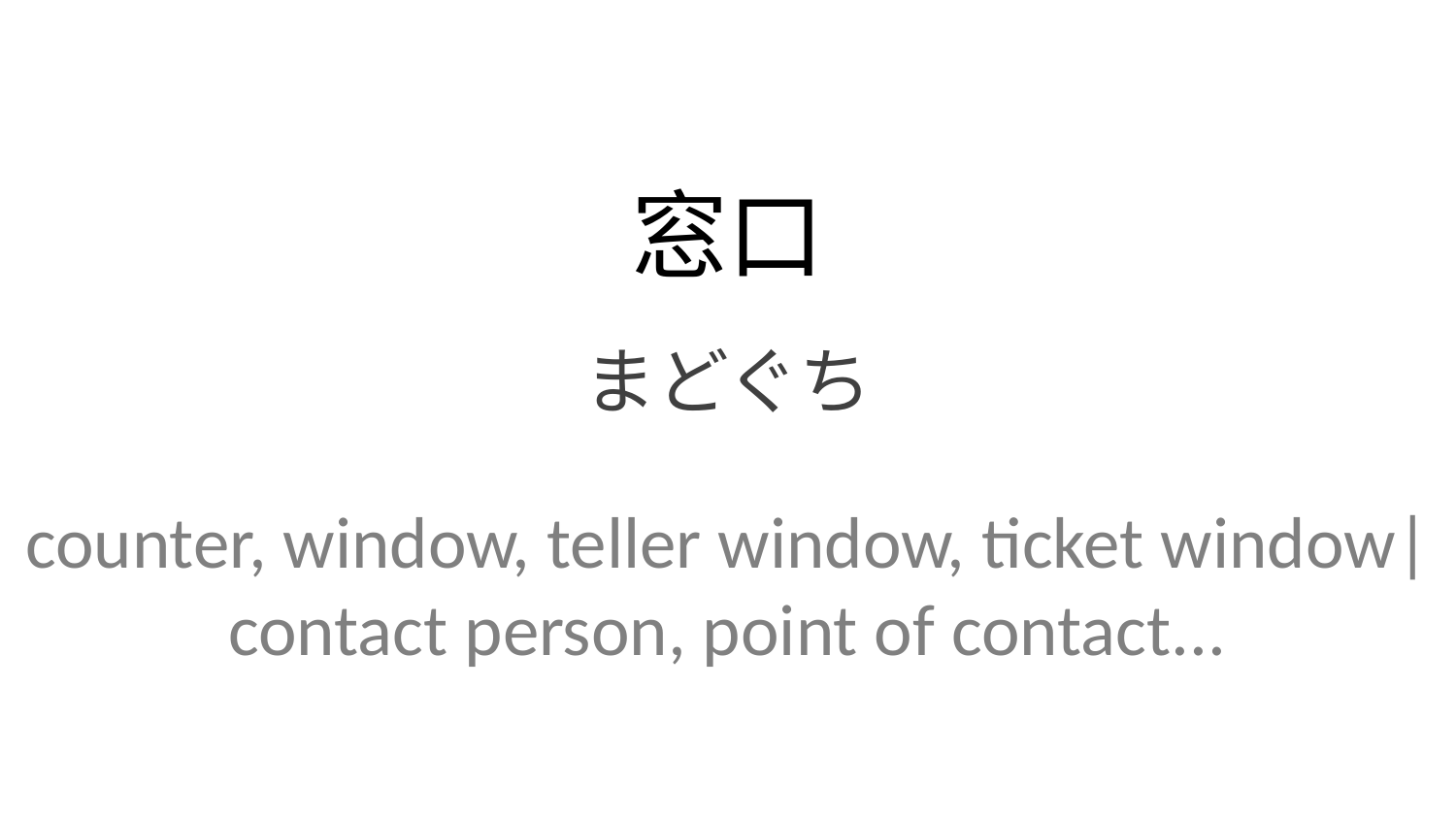

窓口

まどぐち
counter, window, teller window, ticket window| contact person, point of contact...